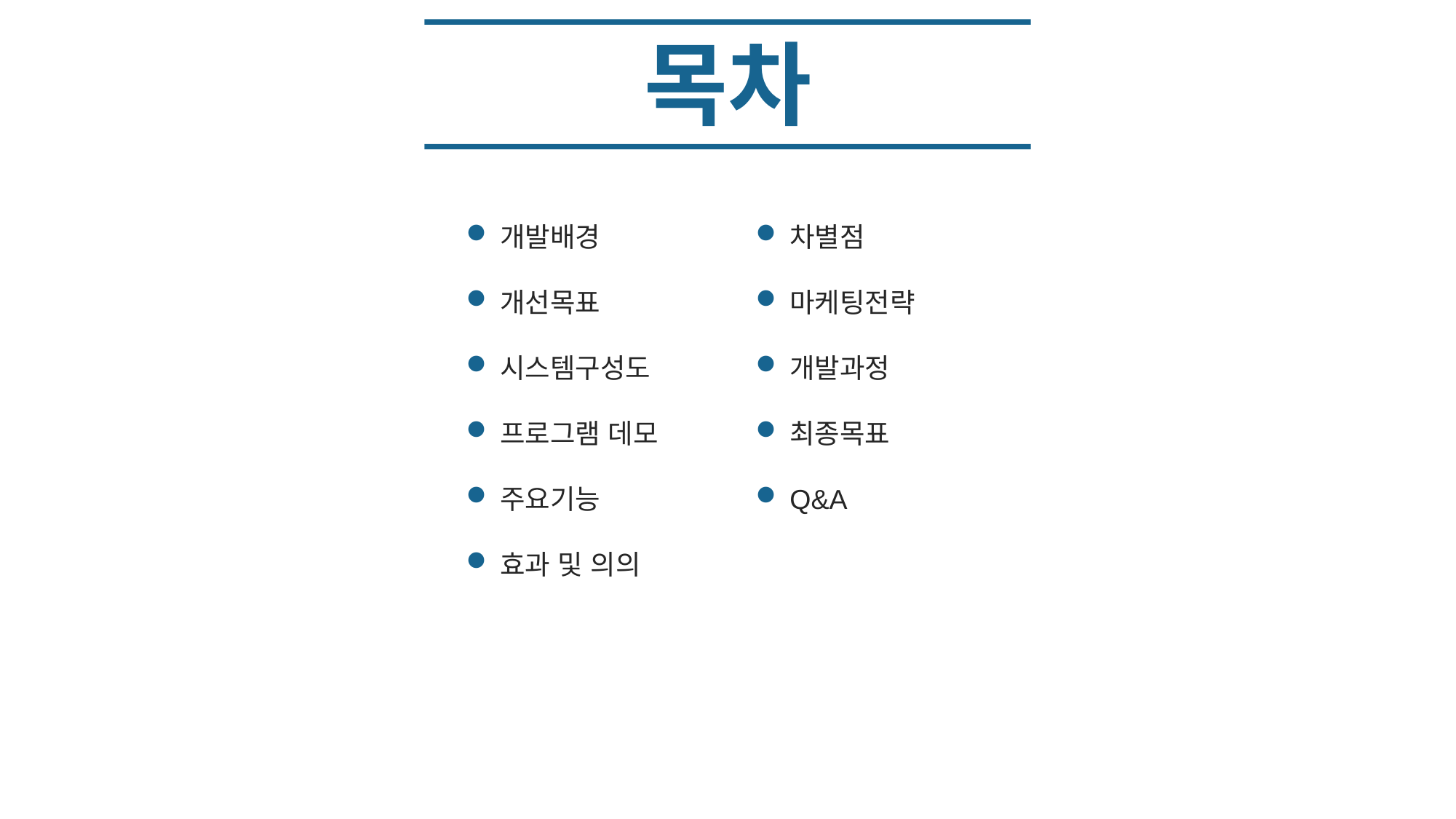

목차
개발배경
개선목표
시스템구성도
프로그램 데모
주요기능
효과 및 의의
차별점
마케팅전략
개발과정
최종목표
Q&A